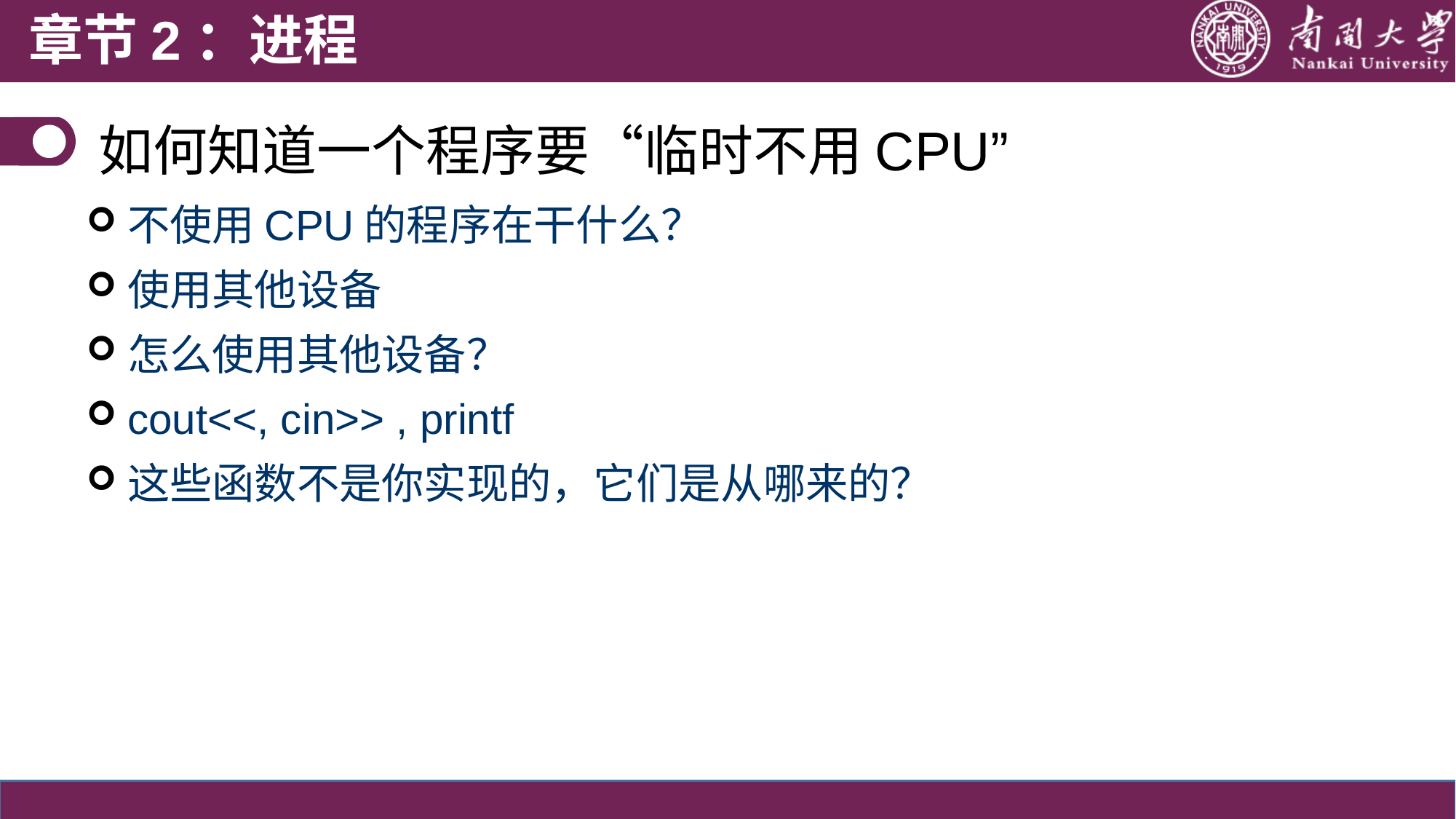

章节2：进程
如何知道一个程序要“临时不用CPU”

不使用CPU的程序在干什么？
使用其他设备
怎么使用其他设备？
cout<<, cin>> , printf
这些函数不是你实现的，它们是从哪来的？